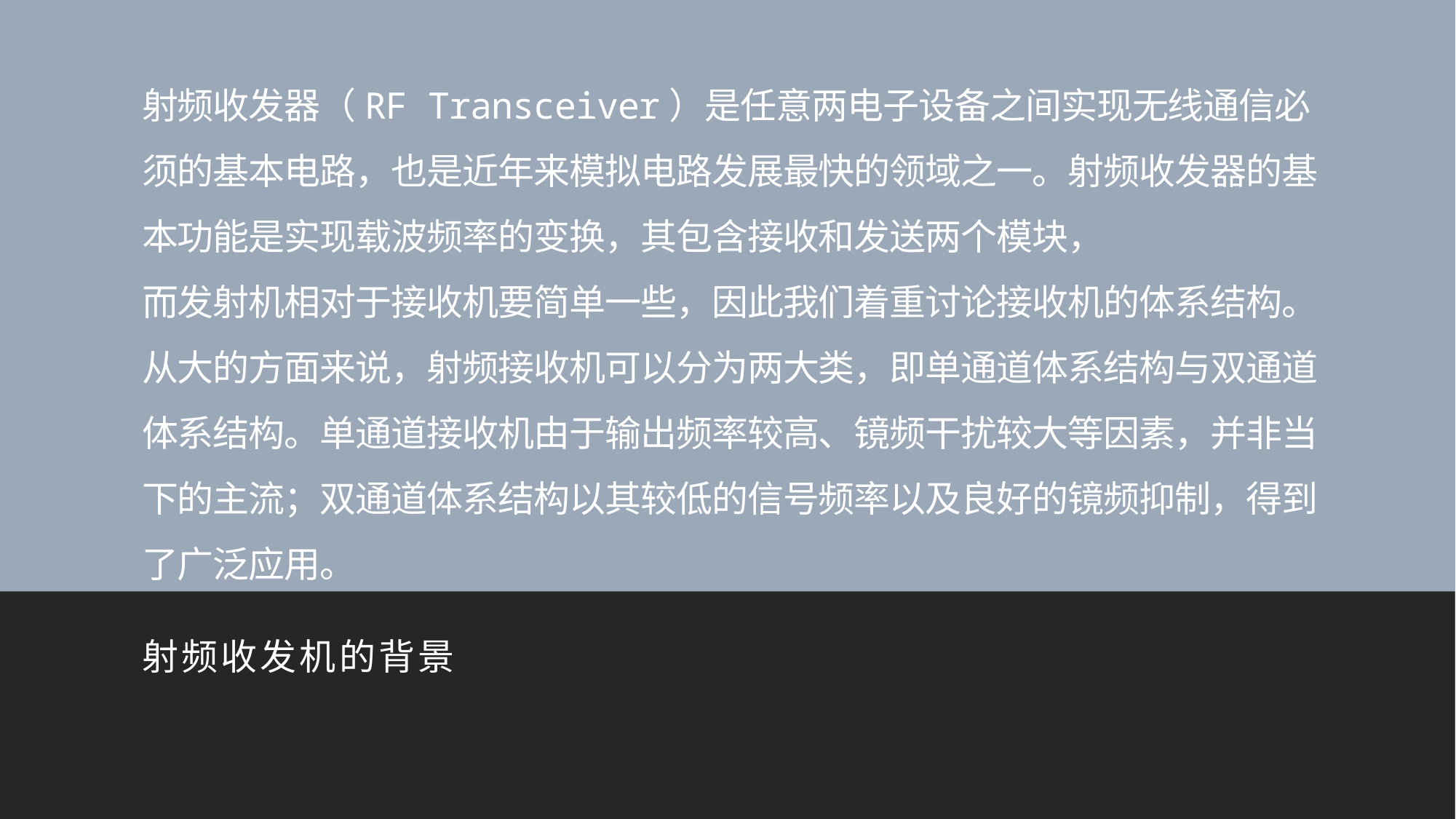

# 射频收发器（RF Transceiver）是任意两电子设备之间实现无线通信必须的基本电路，也是近年来模拟电路发展最快的领域之一。射频收发器的基本功能是实现载波频率的变换，其包含接收和发送两个模块， 而发射机相对于接收机要简单一些，因此我们着重讨论接收机的体系结构。 从大的方面来说，射频接收机可以分为两大类，即单通道体系结构与双通道体系结构。单通道接收机由于输出频率较高、镜频干扰较大等因素，并非当下的主流；双通道体系结构以其较低的信号频率以及良好的镜频抑制，得到了广泛应用。

射频收发机的背景